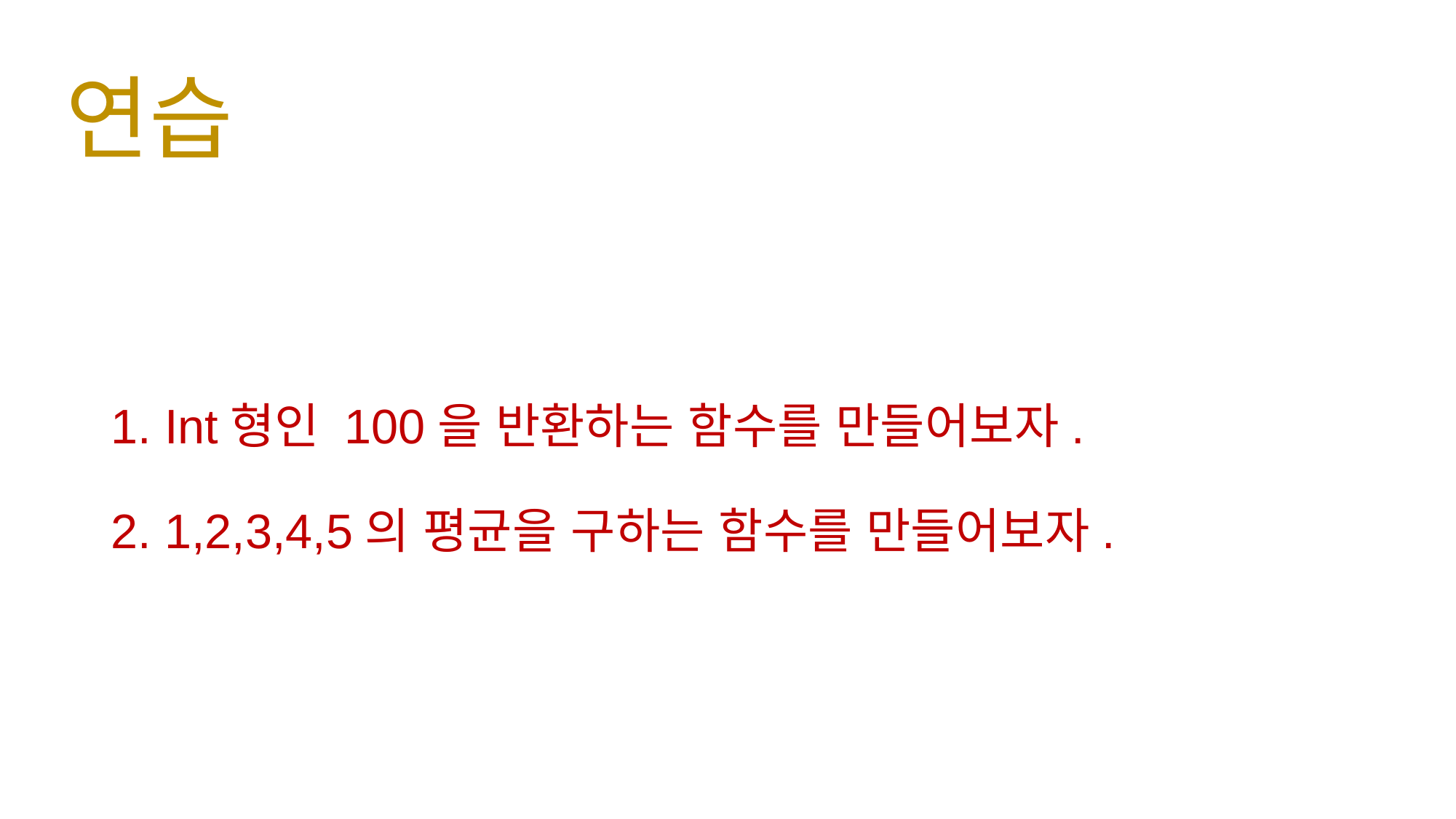

# 연습
1. Int형인 100을 반환하는 함수를 만들어보자.

2. 1,2,3,4,5의 평균을 구하는 함수를 만들어보자.